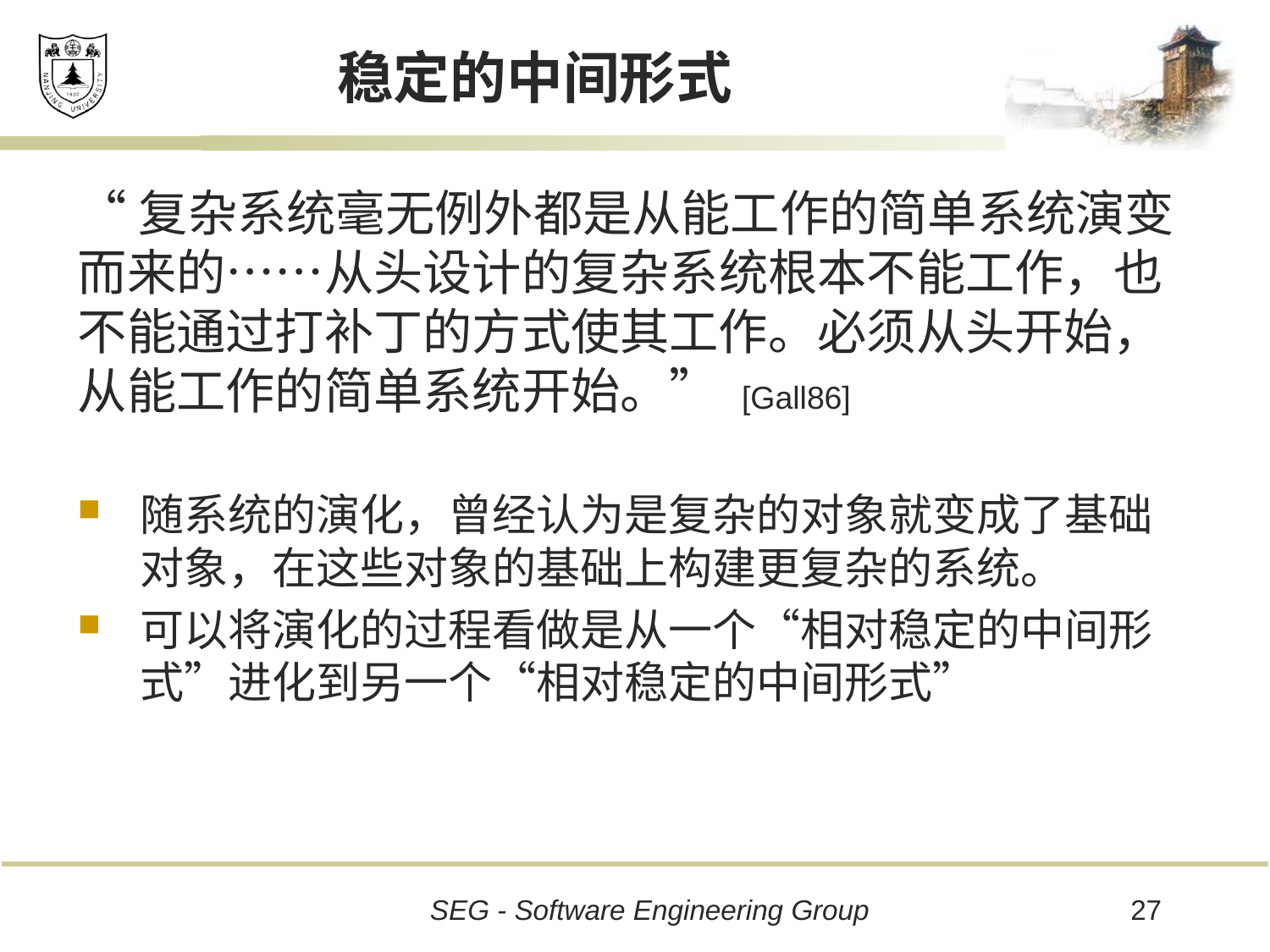

# 稳定的中间形式
“复杂系统毫无例外都是从能工作的简单系统演变而来的……从头设计的复杂系统根本不能工作，也不能通过打补丁的方式使其工作。必须从头开始，从能工作的简单系统开始。” [Gall86]

随系统的演化，曾经认为是复杂的对象就变成了基础对象，在这些对象的基础上构建更复杂的系统。
可以将演化的过程看做是从一个“相对稳定的中间形式”进化到另一个“相对稳定的中间形式”

27
SEG - Software Engineering Group